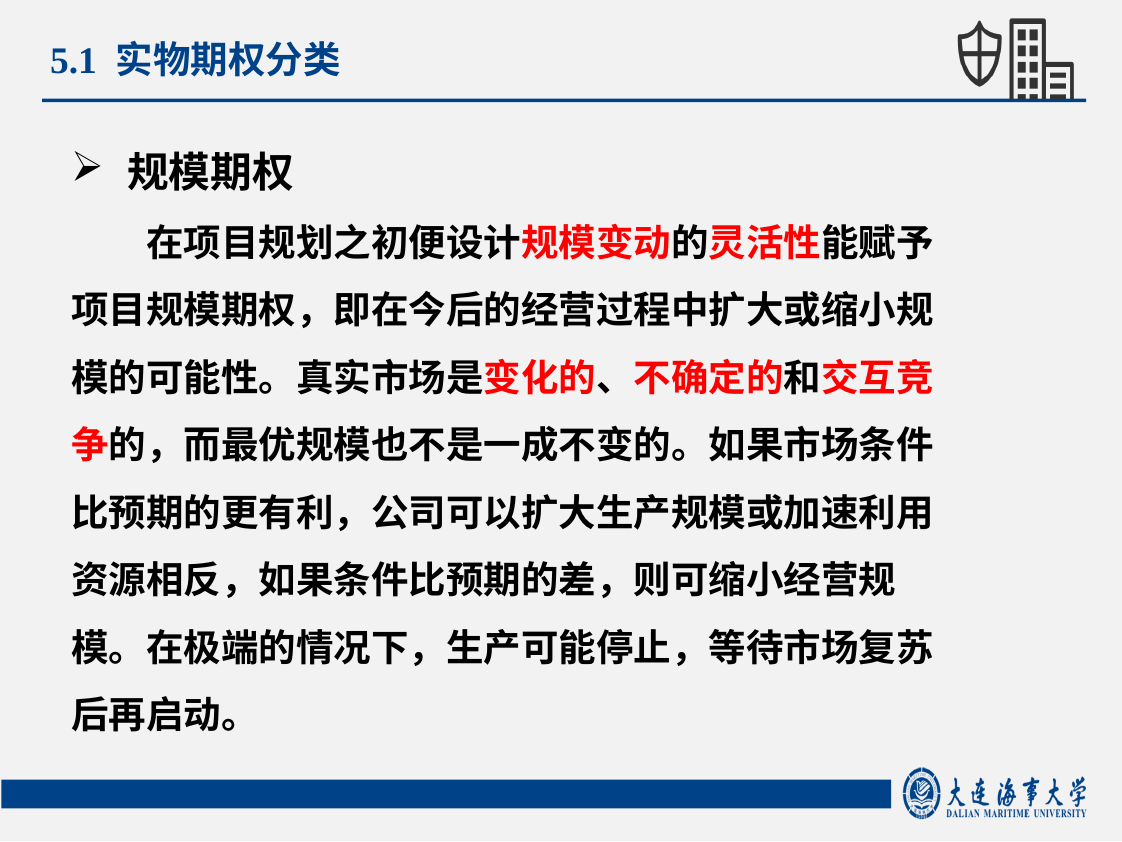

5.1 实物期权分类

规模期权
在项目规划之初便设计规模变动的灵活性能赋予项目规模期权，即在今后的经营过程中扩大或缩小规模的可能性。真实市场是变化的、不确定的和交互竞争的，而最优规模也不是一成不变的。如果市场条件比预期的更有利，公司可以扩大生产规模或加速利用资源相反，如果条件比预期的差，则可缩小经营规模。在极端的情况下，生产可能停止，等待市场复苏后再启动。